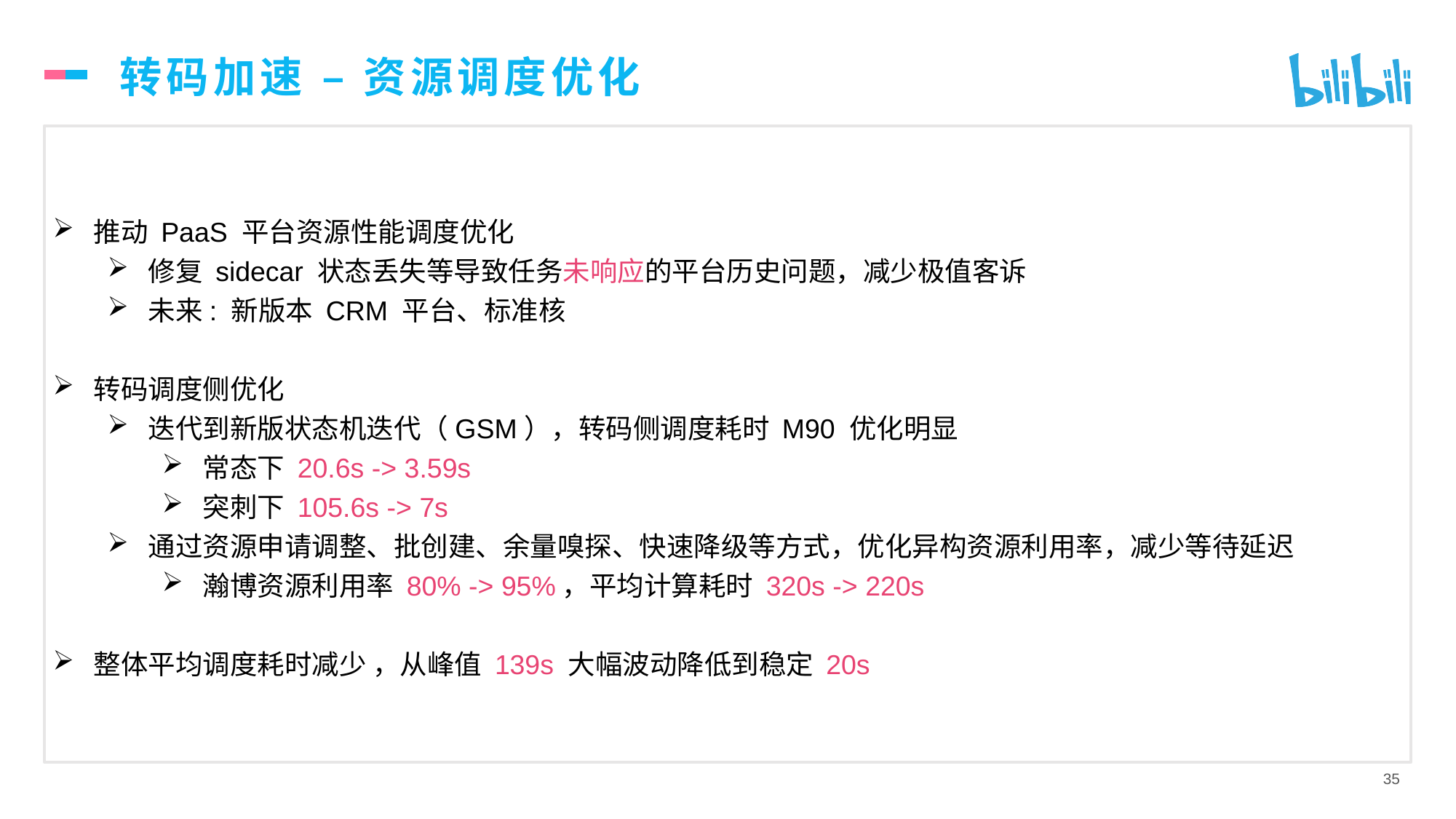

# 转码加速 – 资源调度优化
推动 PaaS 平台资源性能调度优化
修复 sidecar 状态丢失等导致任务未响应的平台历史问题，减少极值客诉
未来: 新版本 CRM 平台、标准核

转码调度侧优化
迭代到新版状态机迭代（GSM），转码侧调度耗时 M90 优化明显
常态下 20.6s -> 3.59s
突刺下 105.6s -> 7s
通过资源申请调整、批创建、余量嗅探、快速降级等方式，优化异构资源利用率，减少等待延迟
瀚博资源利用率 80% -> 95%，平均计算耗时 320s -> 220s

整体平均调度耗时减少 ，从峰值 139s 大幅波动降低到稳定 20s